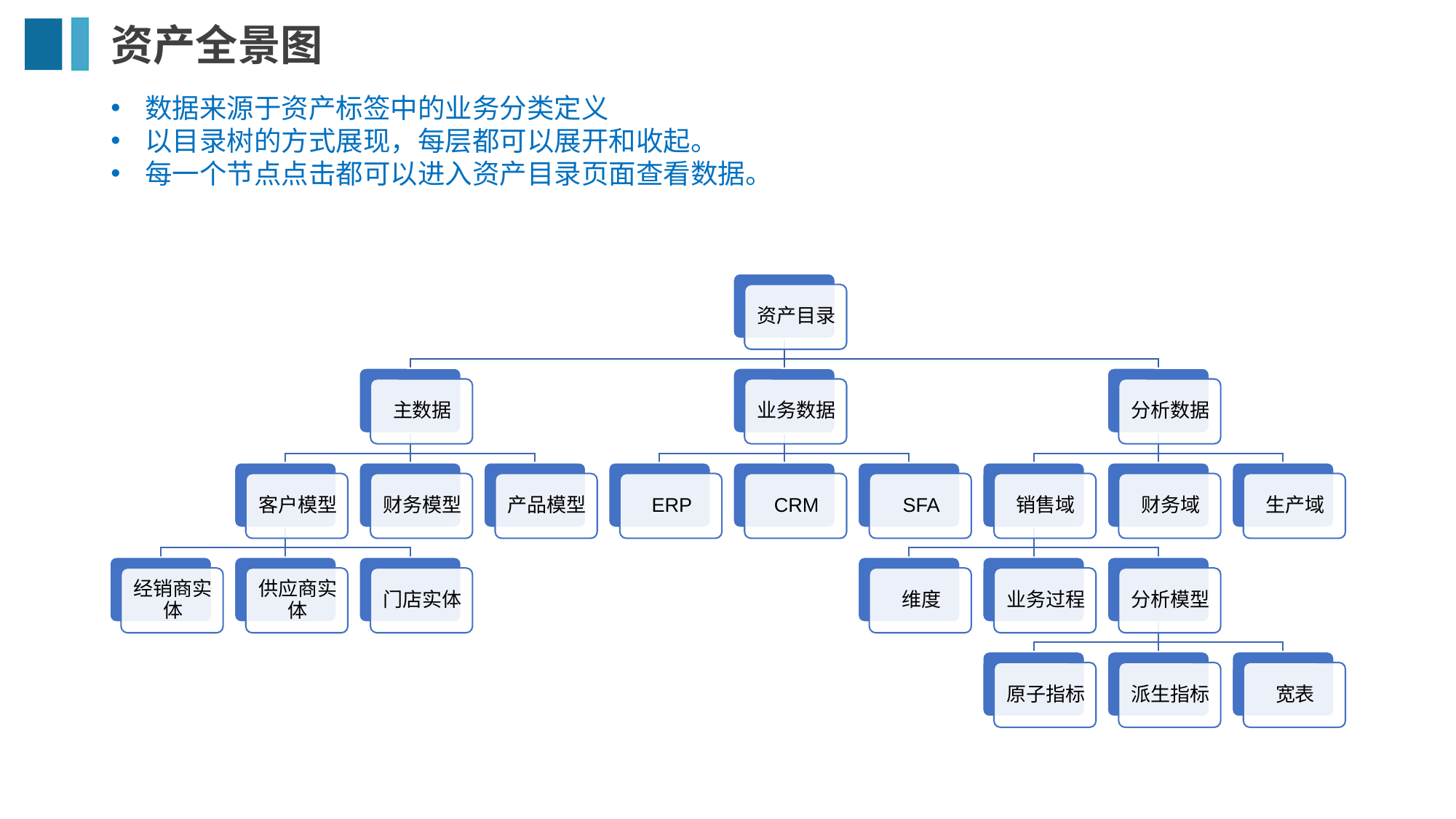

# 资产全景图
数据来源于资产标签中的业务分类定义
以目录树的方式展现，每层都可以展开和收起。
每一个节点点击都可以进入资产目录页面查看数据。
资产目录
主数据
客户模型
经销商实体
供应商实体
门店实体
财务模型
产品模型
业务数据
ERP
CRM
SFA
分析数据
销售域
维度
业务过程
分析模型
原子指标
派生指标
宽表
财务域
生产域